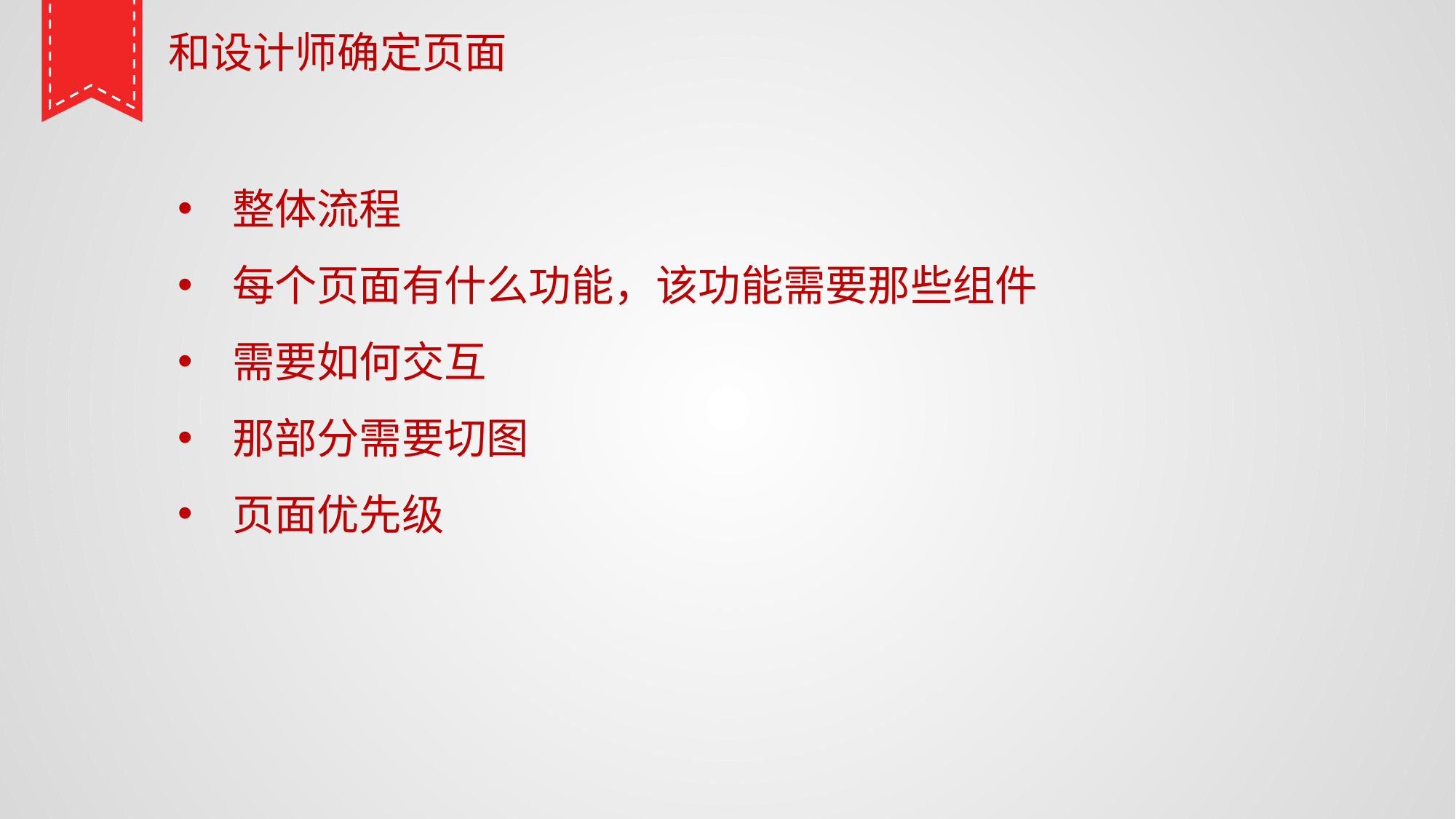

和设计师确定页面
整体流程
每个页面有什么功能，该功能需要那些组件
需要如何交互
那部分需要切图
页面优先级